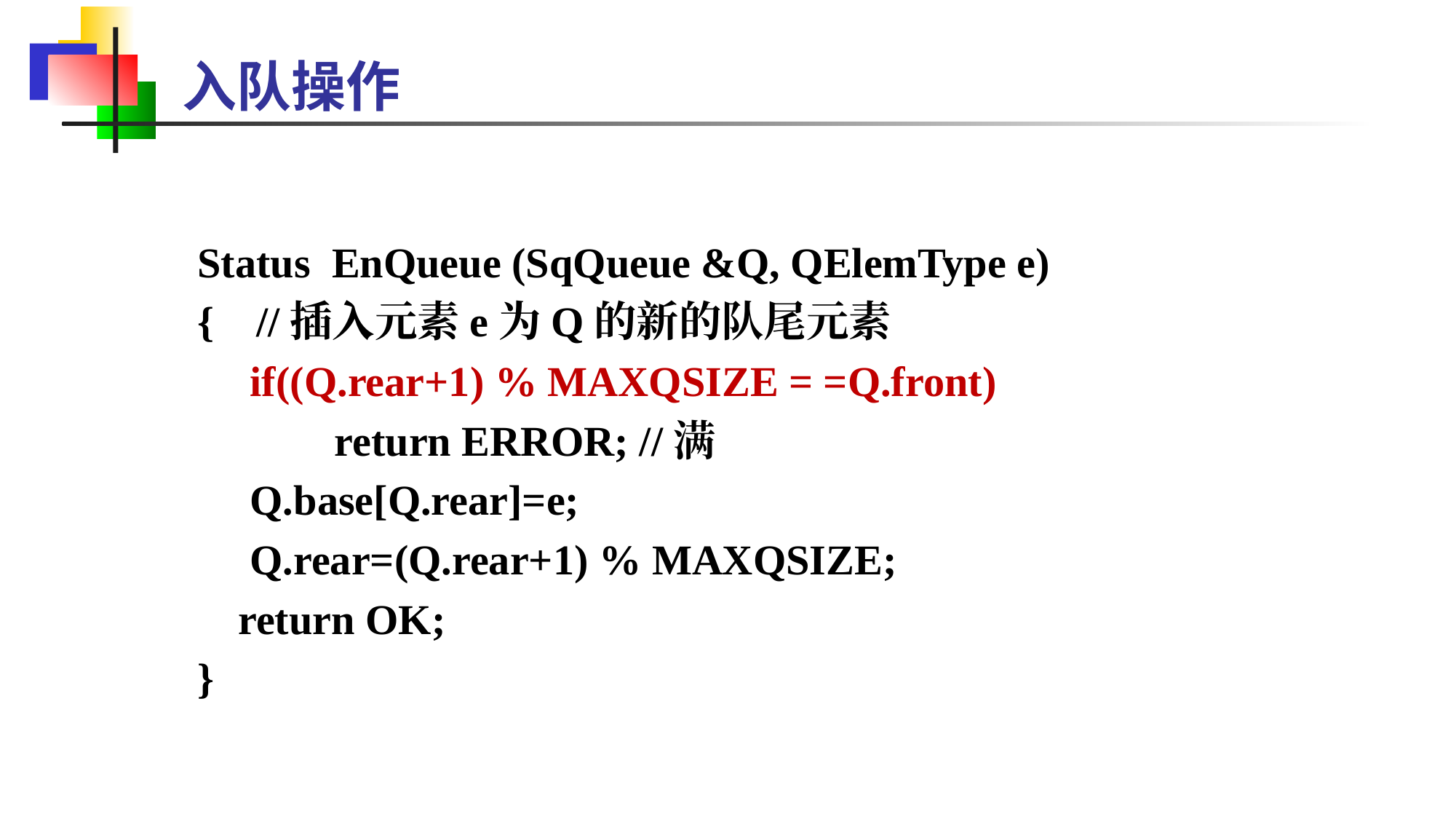

入队操作

Status  EnQueue (SqQueue &Q, QElemType e)
{    //插入元素e为Q的新的队尾元素
     if((Q.rear+1) % MAXQSIZE = =Q.front)
             return ERROR; //满
     Q.base[Q.rear]=e;
     Q.rear=(Q.rear+1) % MAXQSIZE;
 	return OK;
}